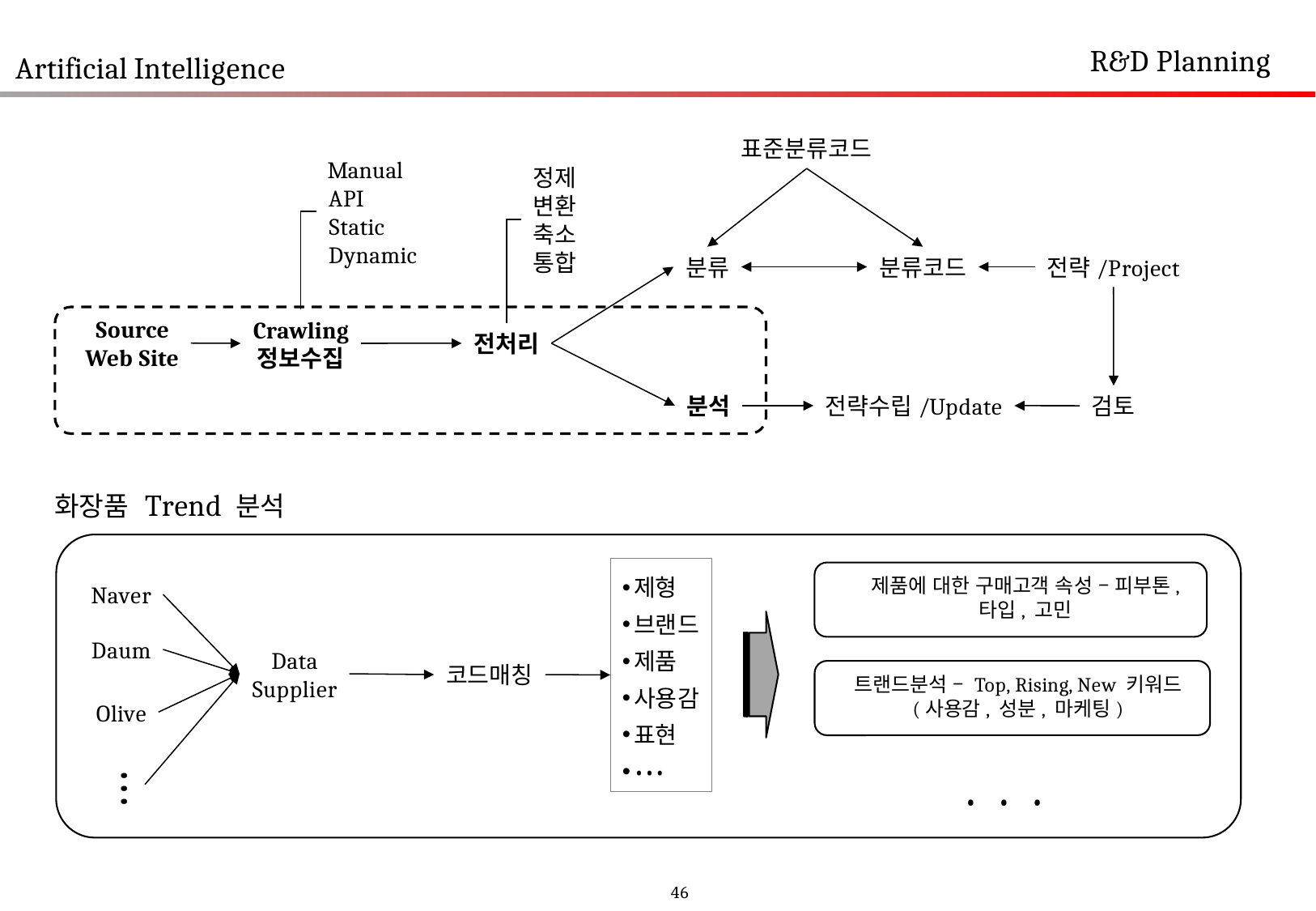

R&D Planning
Artificial Intelligence
표준분류코드
Manual
API
Static
Dynamic
정제
변환
축소
통합
분류
분류코드
전략/Project

Source
Web Site
Crawling
정보수집
전처리
분석
전략수립/Update
검토
화장품 Trend 분석

제형
브랜드
제품
사용감
표현
•••

제품에 대한 구매고객 속성 – 피부톤, 타입, 고민
Naver

Daum
Data
Supplier
코드매칭

트랜드분석 – Top, Rising, New 키워드
(사용감, 성분, 마케팅)
Olive
•••
•   •   •
46